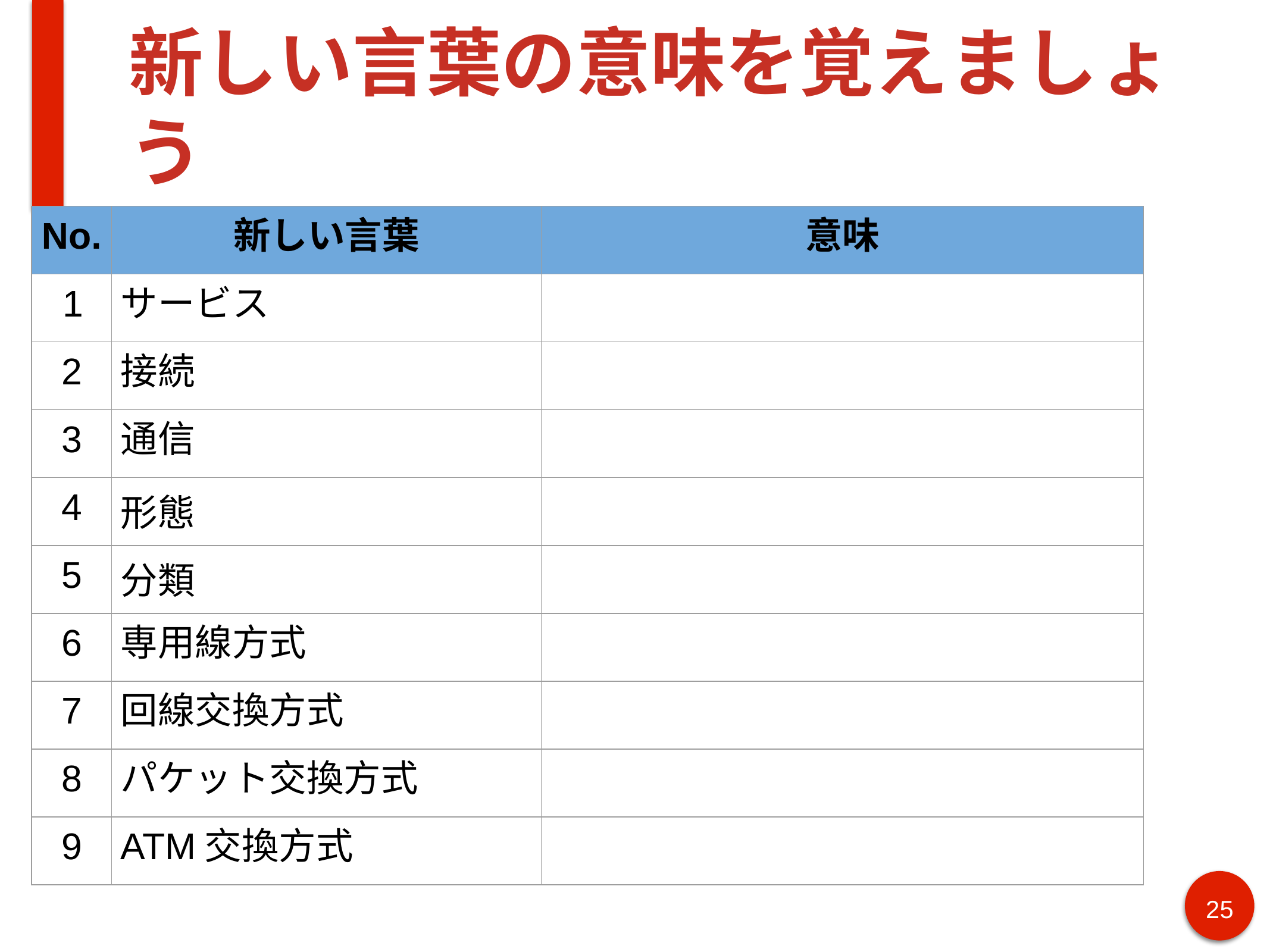

# 新しい言葉の意味を覚えましょう
| No. | 新しい言葉 | 意味 |
| --- | --- | --- |
| 1 | サービス |  |
| 2 | 接続 |  |
| 3 | 通信 |  |
| 4 | 形態 |  |
| 5 | 分類 |  |
| 6 | 専用線方式 |  |
| 7 | 回線交換方式 |  |
| 8 | パケット交換方式 |  |
| 9 | ATM交換方式 |  |
25